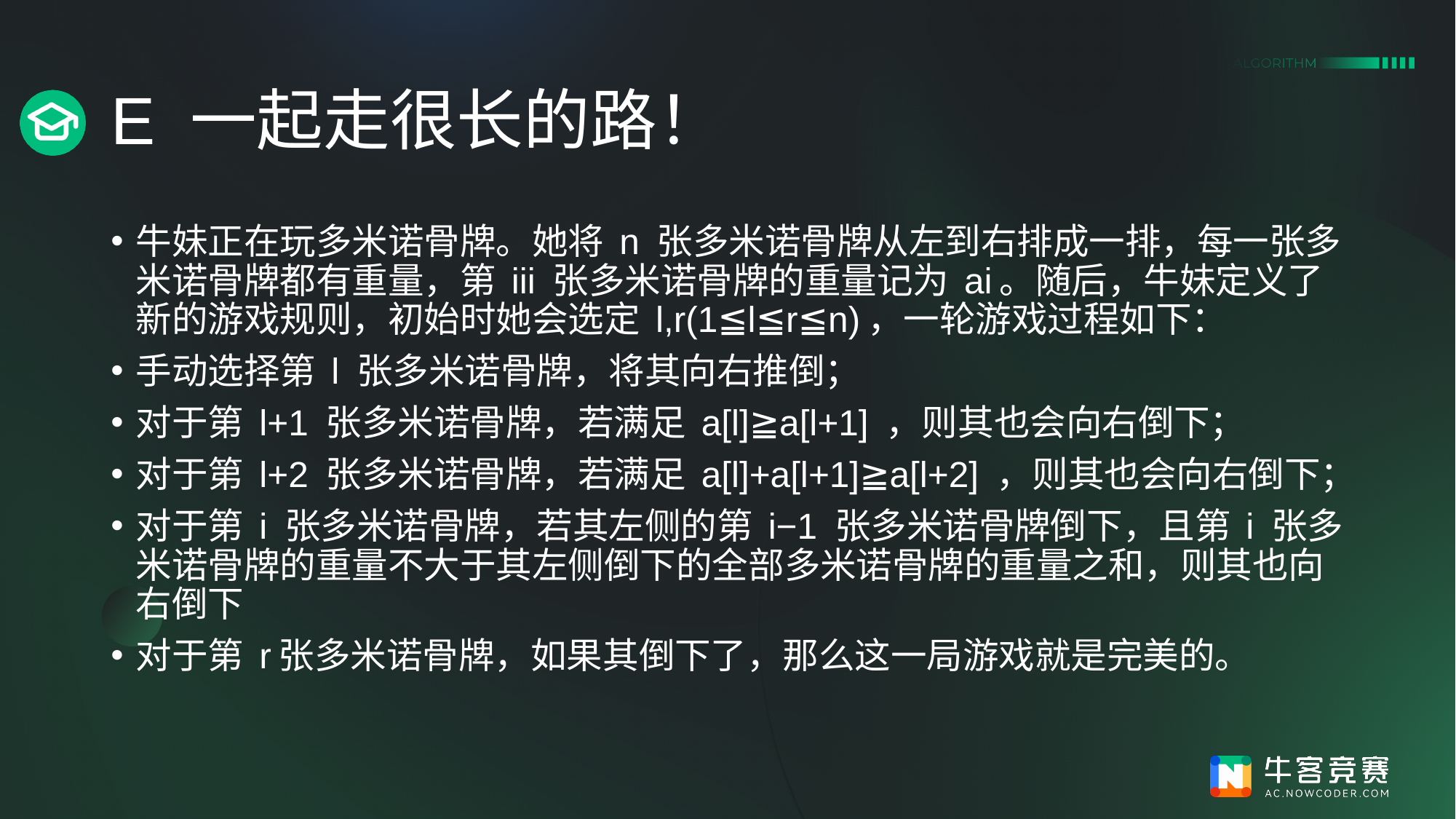

# E 一起走很长的路！
牛妹正在玩多米诺骨牌。她将 n 张多米诺骨牌从左到右排成一排，每一张多米诺骨牌都有重量，第 iii 张多米诺骨牌的重量记为 ai。随后，牛妹定义了新的游戏规则，初始时她会选定 l,r(1≦l≦r≦n)，一轮游戏过程如下：
手动选择第 l 张多米诺骨牌，将其向右推倒；
对于第 l+1 张多米诺骨牌，若满足 a[l]≧a[l+1] ，则其也会向右倒下；
对于第 l+2 张多米诺骨牌，若满足 a[l]+a[l+1]≧a[l+2] ，则其也会向右倒下；
对于第 i 张多米诺骨牌，若其左侧的第 i−1 张多米诺骨牌倒下，且第 i 张多米诺骨牌的重量不大于其左侧倒下的全部多米诺骨牌的重量之和，则其也向右倒下
对于第 r张多米诺骨牌，如果其倒下了，那么这一局游戏就是完美的。